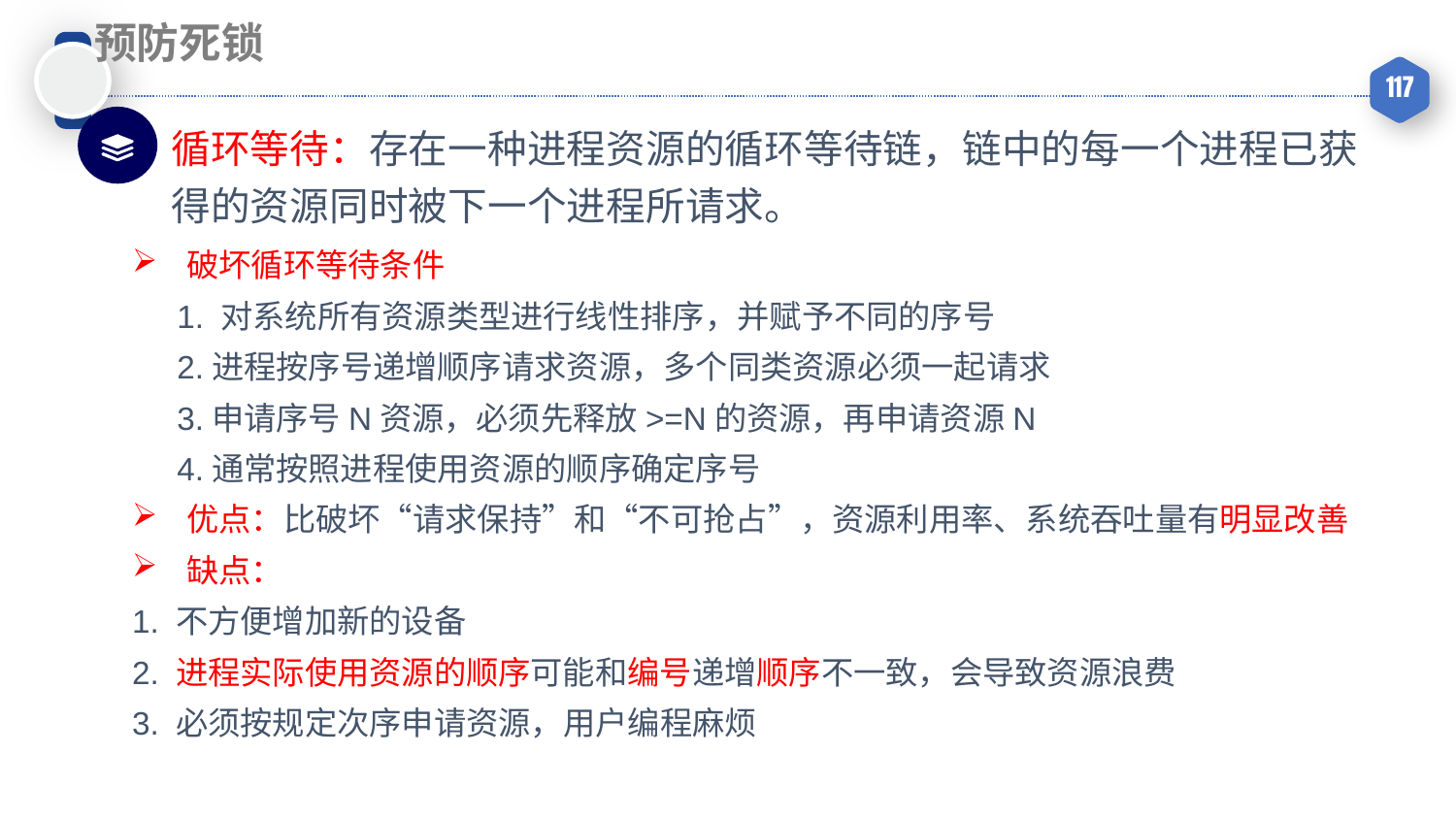

预防死锁

循环等待：存在一种进程资源的循环等待链，链中的每一个进程已获得的资源同时被下一个进程所请求。

破坏循环等待条件
     1. 对系统所有资源类型进行线性排序，并赋予不同的序号
     2.进程按序号递增顺序请求资源，多个同类资源必须一起请求
     3.申请序号N资源，必须先释放>=N的资源，再申请资源N
     4.通常按照进程使用资源的顺序确定序号
优点：比破坏“请求保持”和“不可抢占”，资源利用率、系统吞吐量有明显改善
缺点：
1. 不方便增加新的设备
2. 进程实际使用资源的顺序可能和编号递增顺序不一致，会导致资源浪费
3. 必须按规定次序申请资源，用户编程麻烦